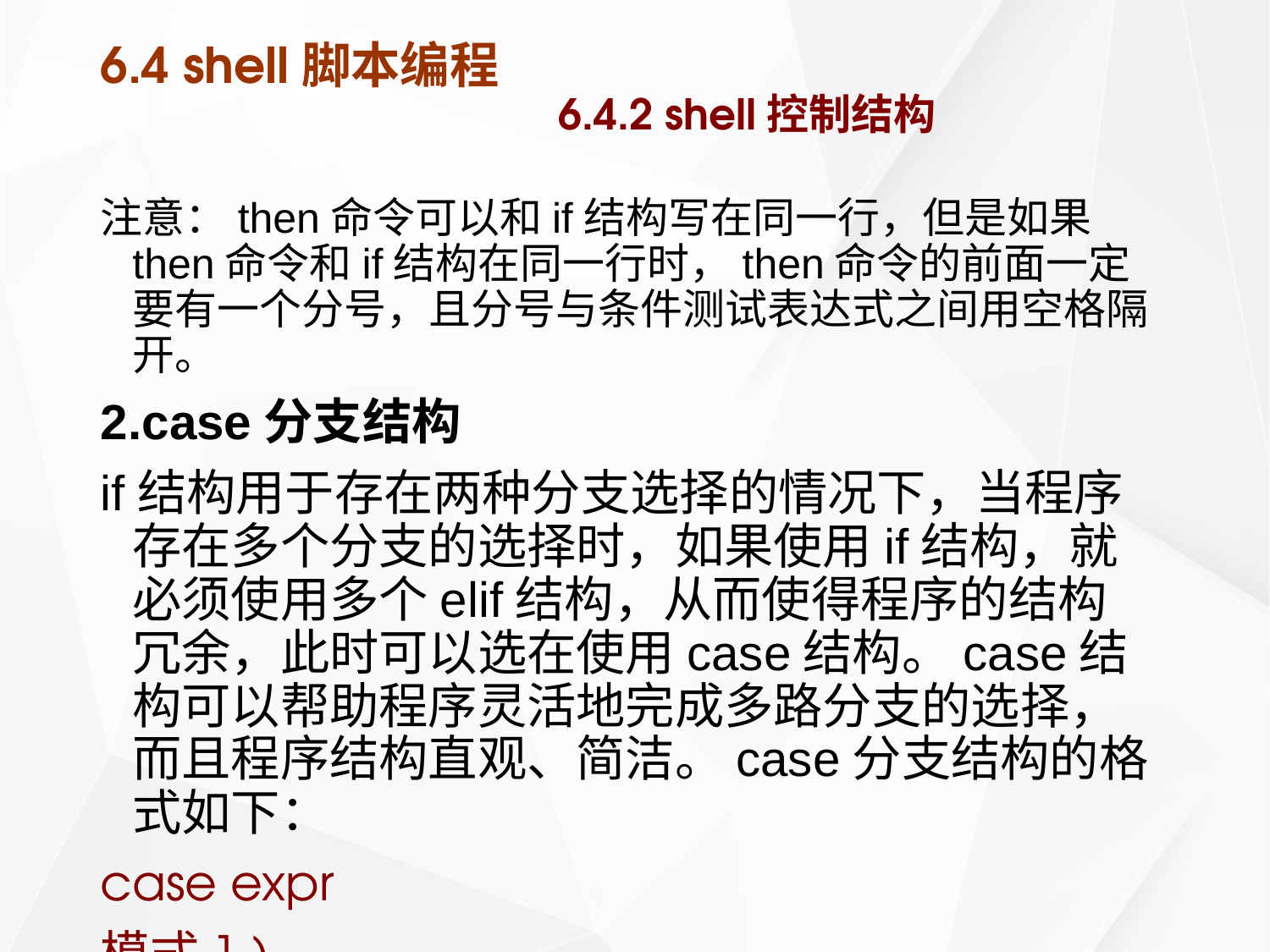

# 6.4 shell脚本编程 6.4.2 shell控制结构
注意：then命令可以和if结构写在同一行，但是如果then命令和if结构在同一行时，then命令的前面一定要有一个分号，且分号与条件测试表达式之间用空格隔开。
2.case分支结构
if结构用于存在两种分支选择的情况下，当程序存在多个分支的选择时，如果使用if结构，就必须使用多个elif结构，从而使得程序的结构冗余，此时可以选在使用case结构。case结构可以帮助程序灵活地完成多路分支的选择，而且程序结构直观、简洁。case分支结构的格式如下：
case expr
模式1 )